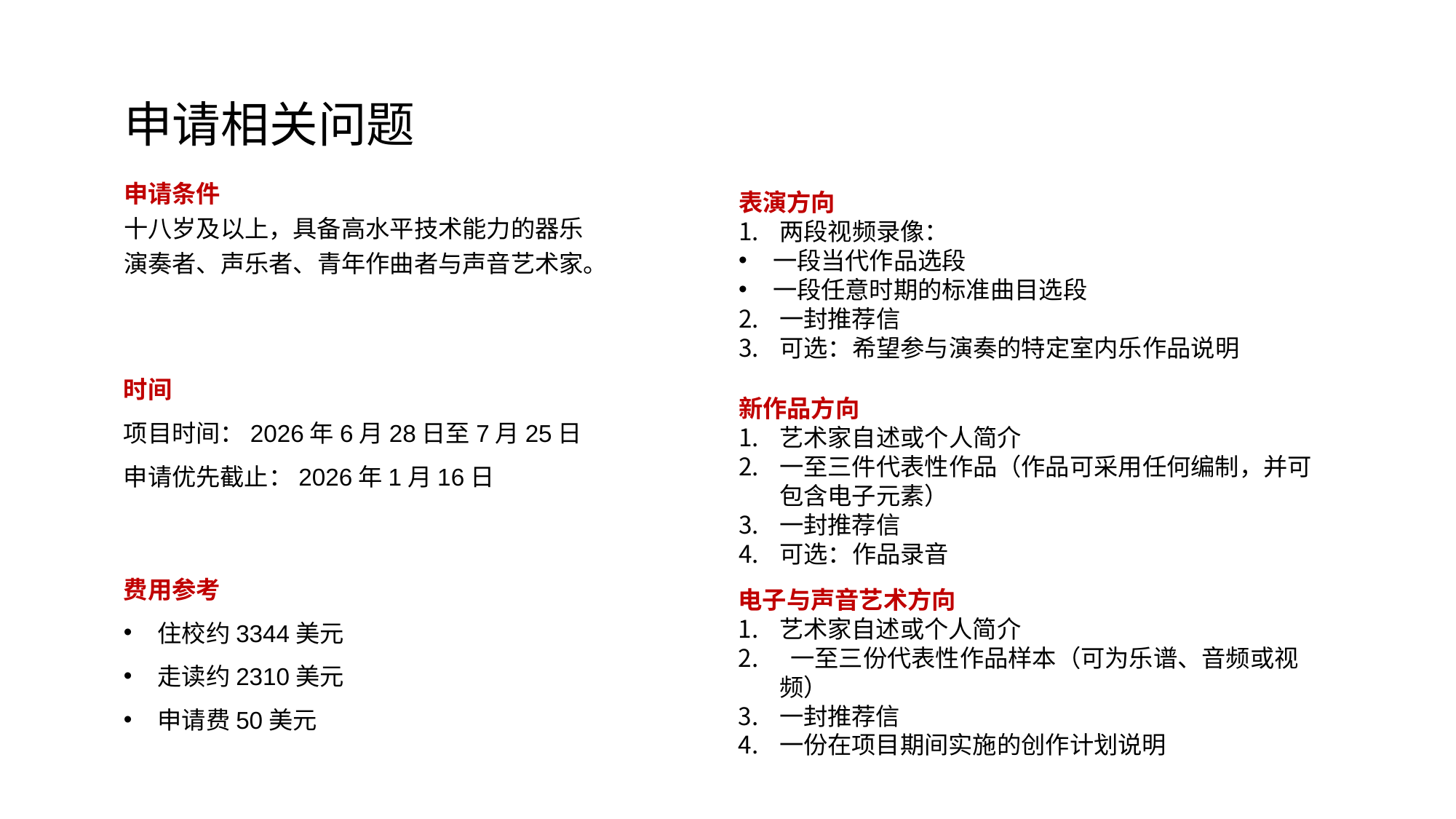

申请相关问题
申请条件
十八岁及以上，具备高水平技术能力的器乐演奏者、声乐者、青年作曲者与声音艺术家。

表演方向
两段视频录像：
一段当代作品选段
一段任意时期的标准曲目选段
一封推荐信
可选：希望参与演奏的特定室内乐作品说明
时间
项目时间：2026年6月28日至7月25日
申请优先截止：2026年1月16日
新作品方向
艺术家自述或个人简介
一至三件代表性作品（作品可采用任何编制，并可包含电子元素）
一封推荐信
可选：作品录音
费用参考
住校约3344美元
走读约2310美元
申请费50美元
电子与声音艺术方向
艺术家自述或个人简介
 一至三份代表性作品样本（可为乐谱、音频或视频）
一封推荐信
一份在项目期间实施的创作计划说明